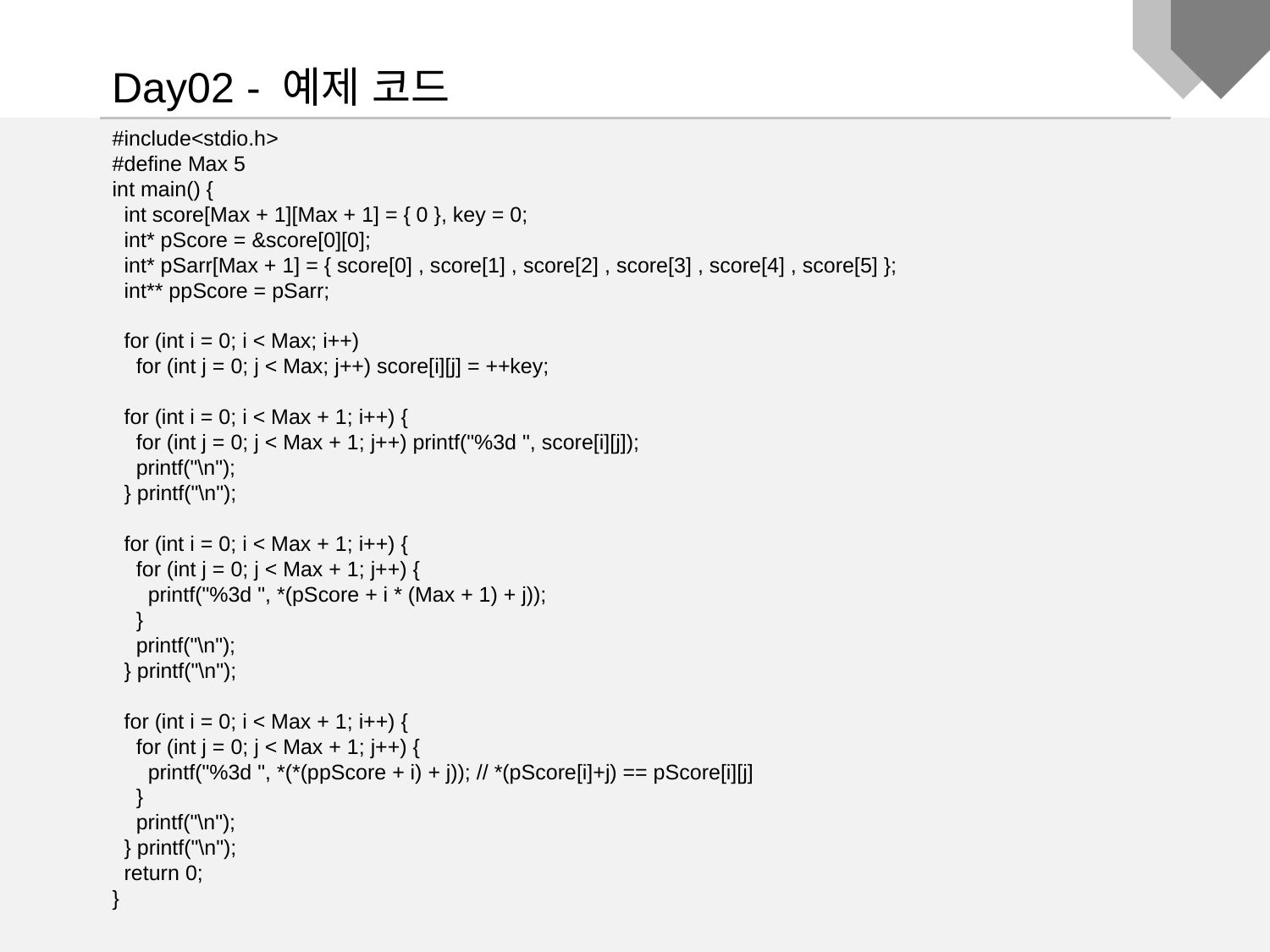

Day02 - 예제 코드
#include<stdio.h>
#define Max 5
int main() {
  int score[Max + 1][Max + 1] = { 0 }, key = 0;
  int* pScore = &score[0][0];
  int* pSarr[Max + 1] = { score[0] , score[1] , score[2] , score[3] , score[4] , score[5] };
  int** ppScore = pSarr;

  for (int i = 0; i < Max; i++)
    for (int j = 0; j < Max; j++) score[i][j] = ++key;

  for (int i = 0; i < Max + 1; i++) {
    for (int j = 0; j < Max + 1; j++) printf("%3d ", score[i][j]);
    printf("\n");
  } printf("\n");

  for (int i = 0; i < Max + 1; i++) {
    for (int j = 0; j < Max + 1; j++) {
      printf("%3d ", *(pScore + i * (Max + 1) + j));
    }
    printf("\n");
  } printf("\n");

  for (int i = 0; i < Max + 1; i++) {
    for (int j = 0; j < Max + 1; j++) {
      printf("%3d ", *(*(ppScore + i) + j)); // *(pScore[i]+j) == pScore[i][j]
    }
    printf("\n");
  } printf("\n");
  return 0;
}